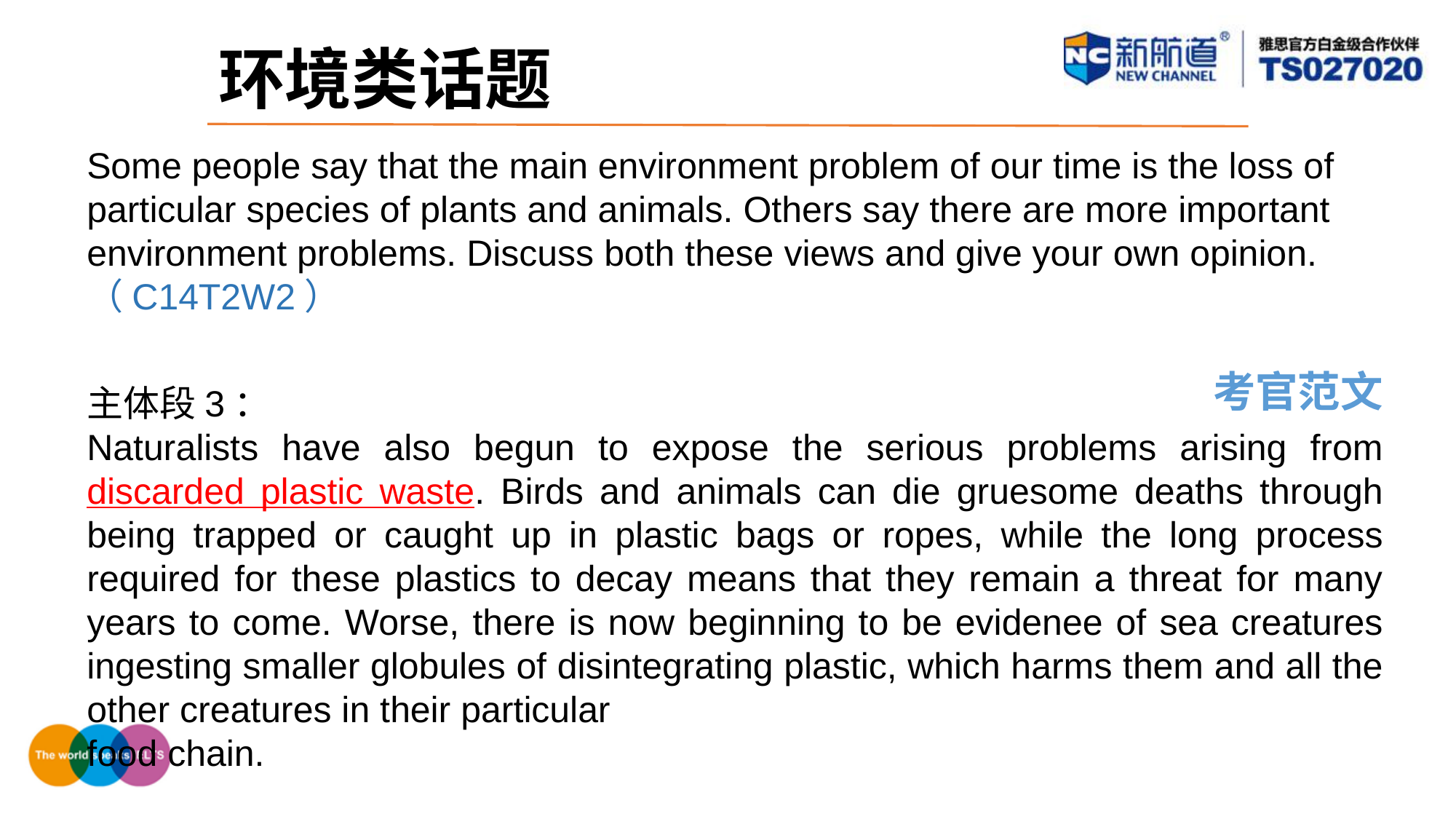

环境类话题
Some people say that the main environment problem of our time is the loss of particular species of plants and animals. Others say there are more important environment problems. Discuss both these views and give your own opinion. （C14T2W2）
考官范文
主体段3：
Naturalists have also begun to expose the serious problems arising from discarded plastic waste. Birds and animals can die gruesome deaths through being trapped or caught up in plastic bags or ropes, while the long process required for these plastics to decay means that they remain a threat for many years to come. Worse, there is now beginning to be evidenee of sea creatures ingesting smaller globules of disintegrating plastic, which harms them and all the other creatures in their particular
food chain.